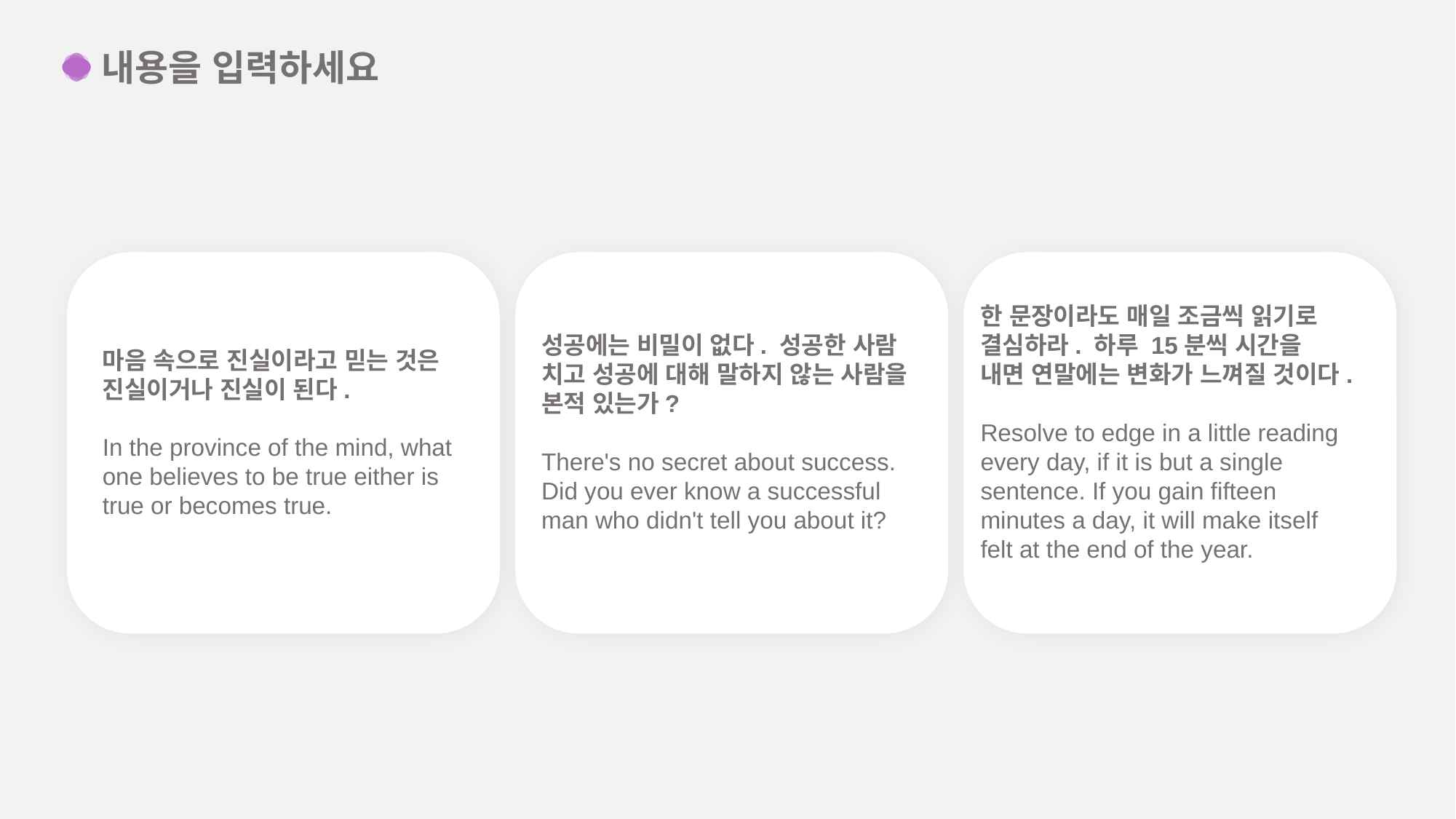

내용을 입력하세요

한 문장이라도 매일 조금씩 읽기로 결심하라. 하루 15분씩 시간을 내면 연말에는 변화가 느껴질 것이다.

Resolve to edge in a little reading every day, if it is but a single sentence. If you gain fifteen minutes a day, it will make itself felt at the end of the year.
성공에는 비밀이 없다. 성공한 사람 치고 성공에 대해 말하지 않는 사람을 본적 있는가?

There's no secret about success. Did you ever know a successful man who didn't tell you about it?
마음 속으로 진실이라고 믿는 것은 진실이거나 진실이 된다.

In the province of the mind, what one believes to be true either is true or becomes true.